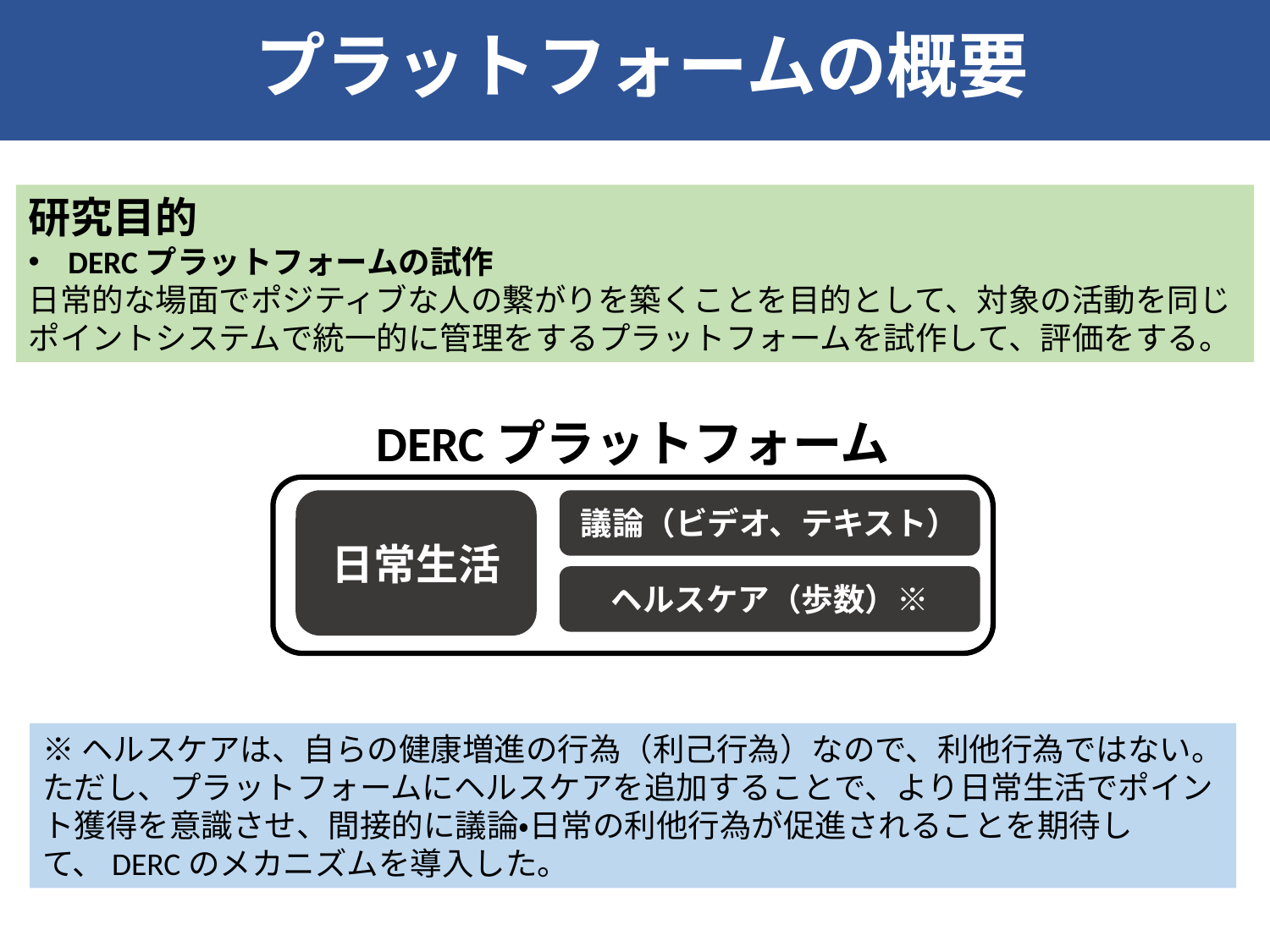

プラットフォームの概要
研究目的
DERCプラットフォームの試作
日常的な場面でポジティブな人の繋がりを築くことを目的として、対象の活動を同じポイントシステムで統一的に管理をするプラットフォームを試作して、評価をする。
DERCプラットフォーム

日常生活
議論（ビデオ、テキスト）
ヘルスケア（歩数）※
※ヘルスケアは、自らの健康増進の行為（利己行為）なので、利他行為ではない。
ただし、プラットフォームにヘルスケアを追加することで、より日常生活でポイント獲得を意識させ、間接的に議論・日常の利他行為が促進されることを期待して、DERCのメカニズムを導入した。